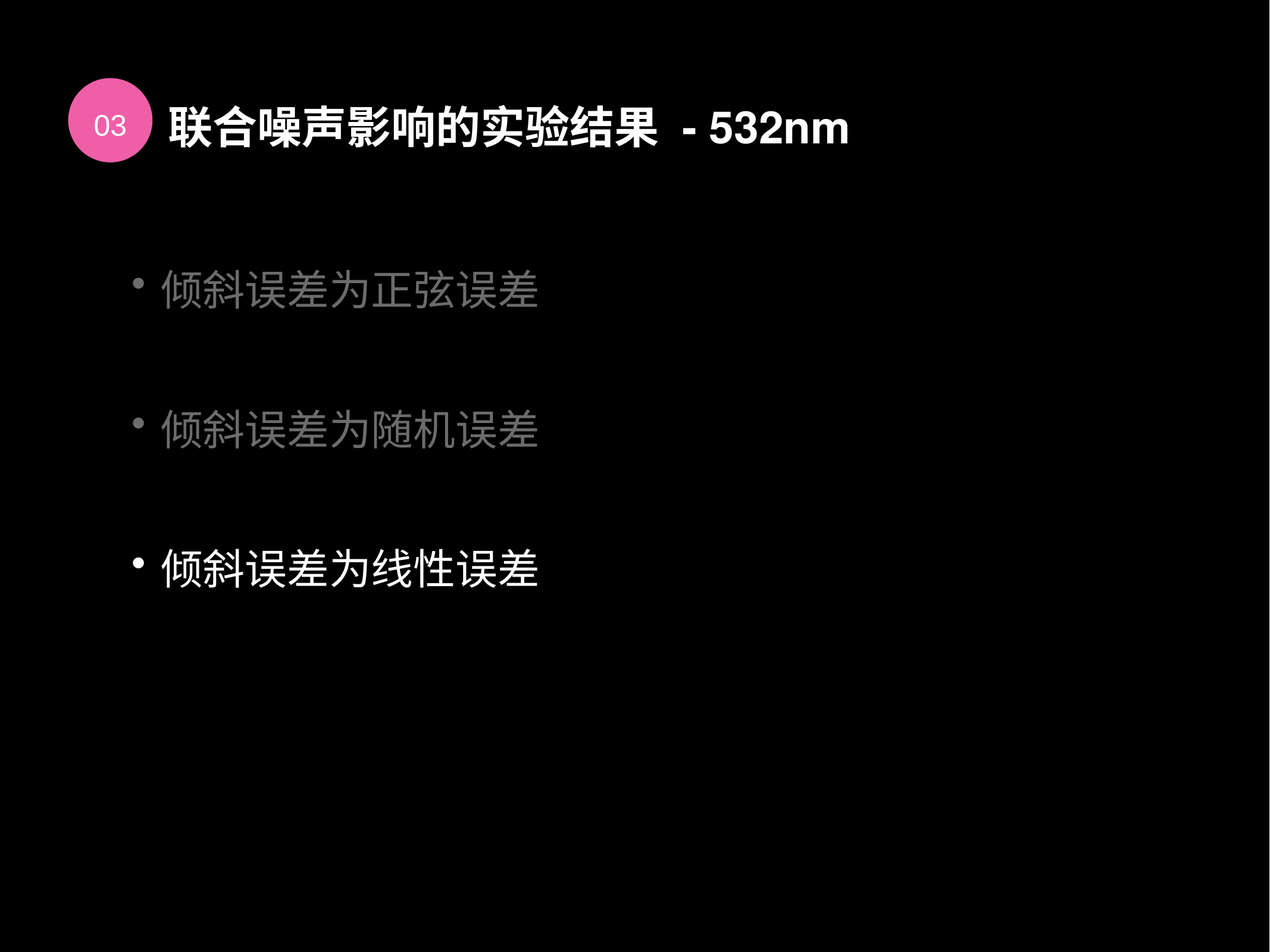

03
联合噪声影响的实验结果 - 532nm
倾斜误差为正弦误差
倾斜误差为随机误差
倾斜误差为线性误差